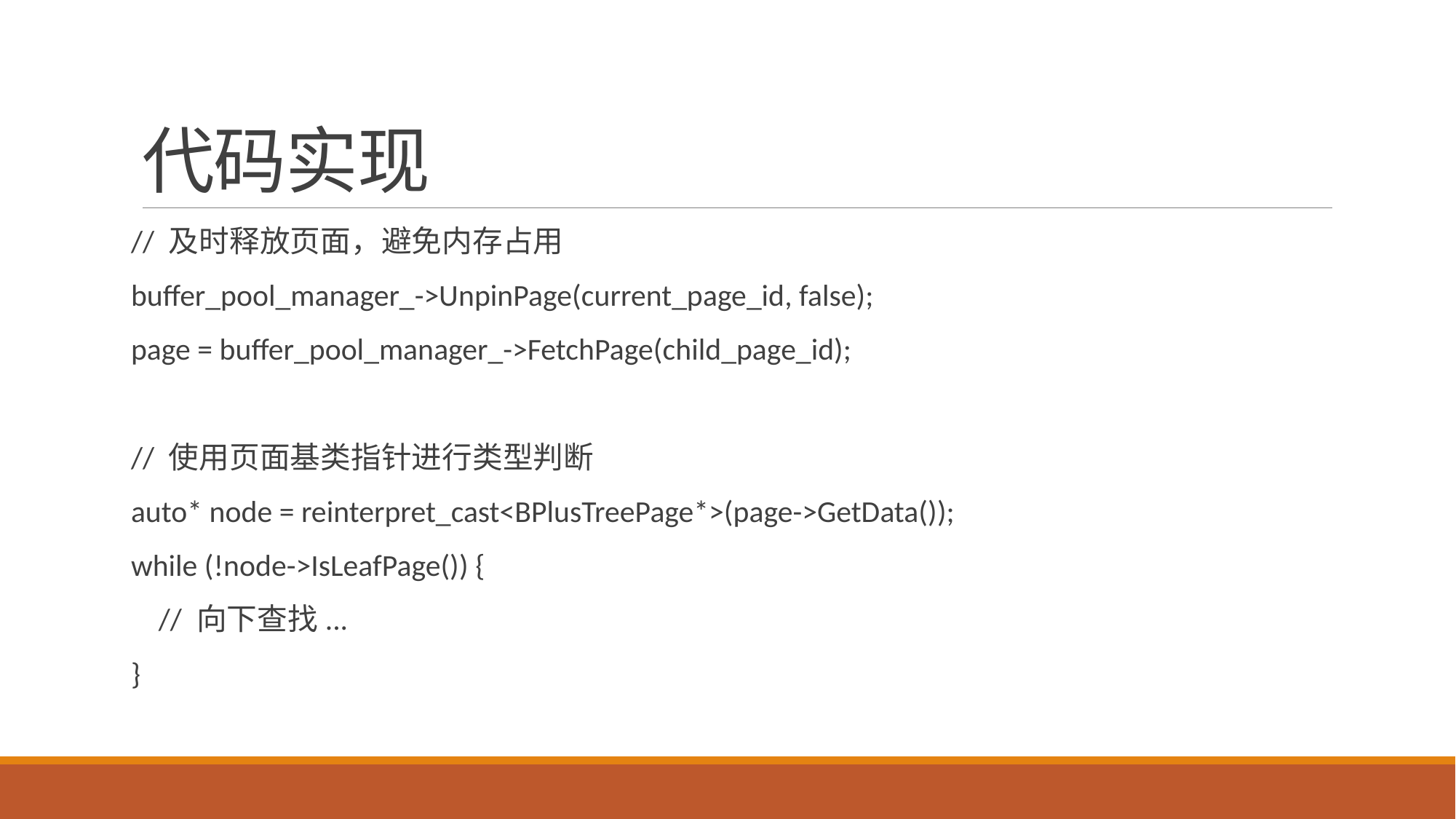

# 代码实现
// 及时释放页面，避免内存占用
buffer_pool_manager_->UnpinPage(current_page_id, false);
page = buffer_pool_manager_->FetchPage(child_page_id);

// 使用页面基类指针进行类型判断
auto* node = reinterpret_cast<BPlusTreePage*>(page->GetData());
while (!node->IsLeafPage()) {
    // 向下查找...
}